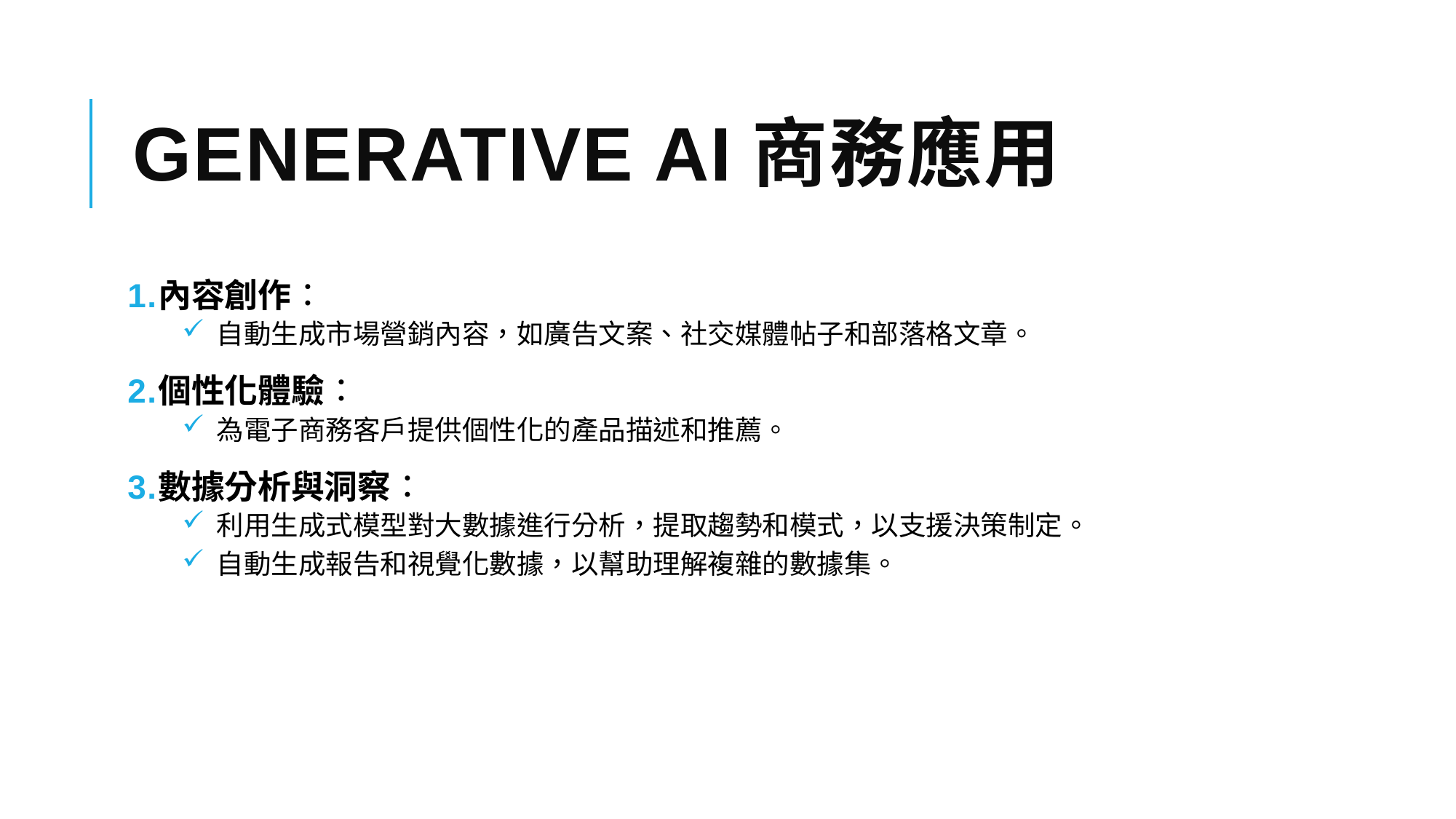

# Generative AI商務應用
內容創作：
自動生成市場營銷內容，如廣告文案、社交媒體帖子和部落格文章。
個性化體驗：
為電子商務客戶提供個性化的產品描述和推薦。
數據分析與洞察：
利用生成式模型對大數據進行分析，提取趨勢和模式，以支援決策制定。
自動生成報告和視覺化數據，以幫助理解複雜的數據集。